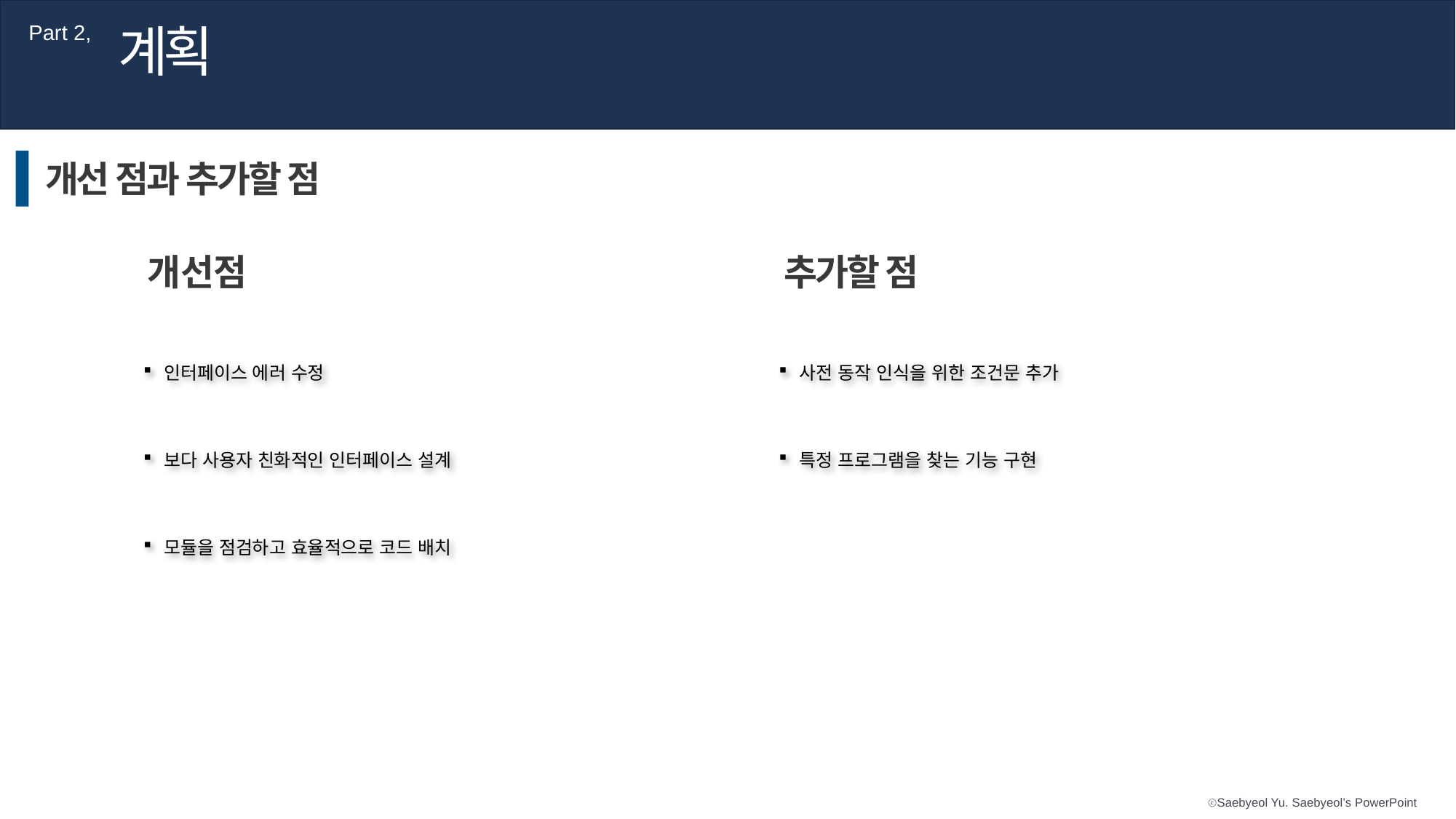

계획
Part 2,

개선 점과 추가할 점
추가할 점
개선점
인터페이스 에러 수정

보다 사용자 친화적인 인터페이스 설계

모듈을 점검하고 효율적으로 코드 배치

사전 동작 인식을 위한 조건문 추가

특정 프로그램을 찾는 기능 구현